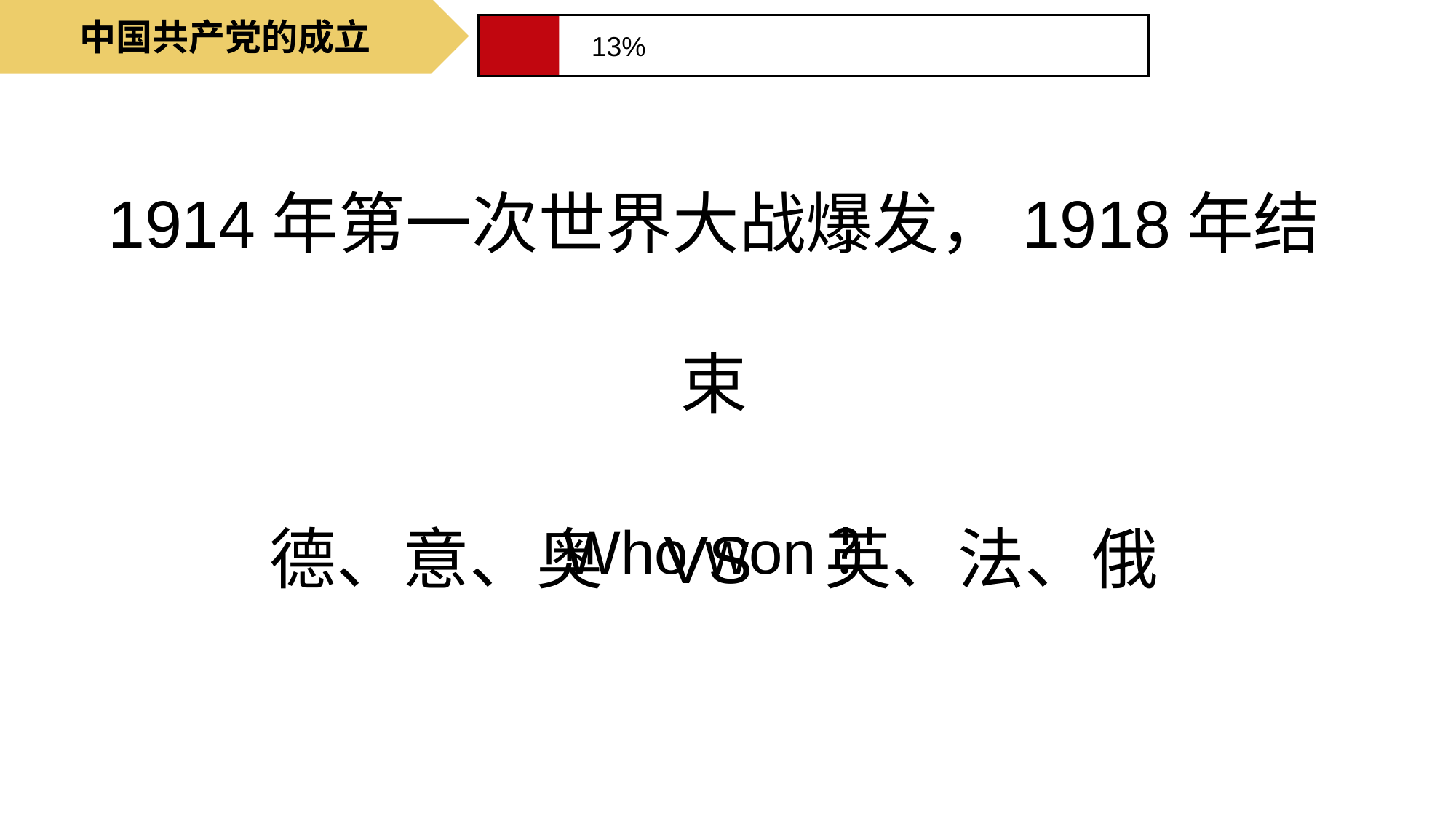

中国共产党的成立

13%
1914年第一次世界大战爆发，1918年结束
德、意、奥   VS   英、法、俄
Who won？